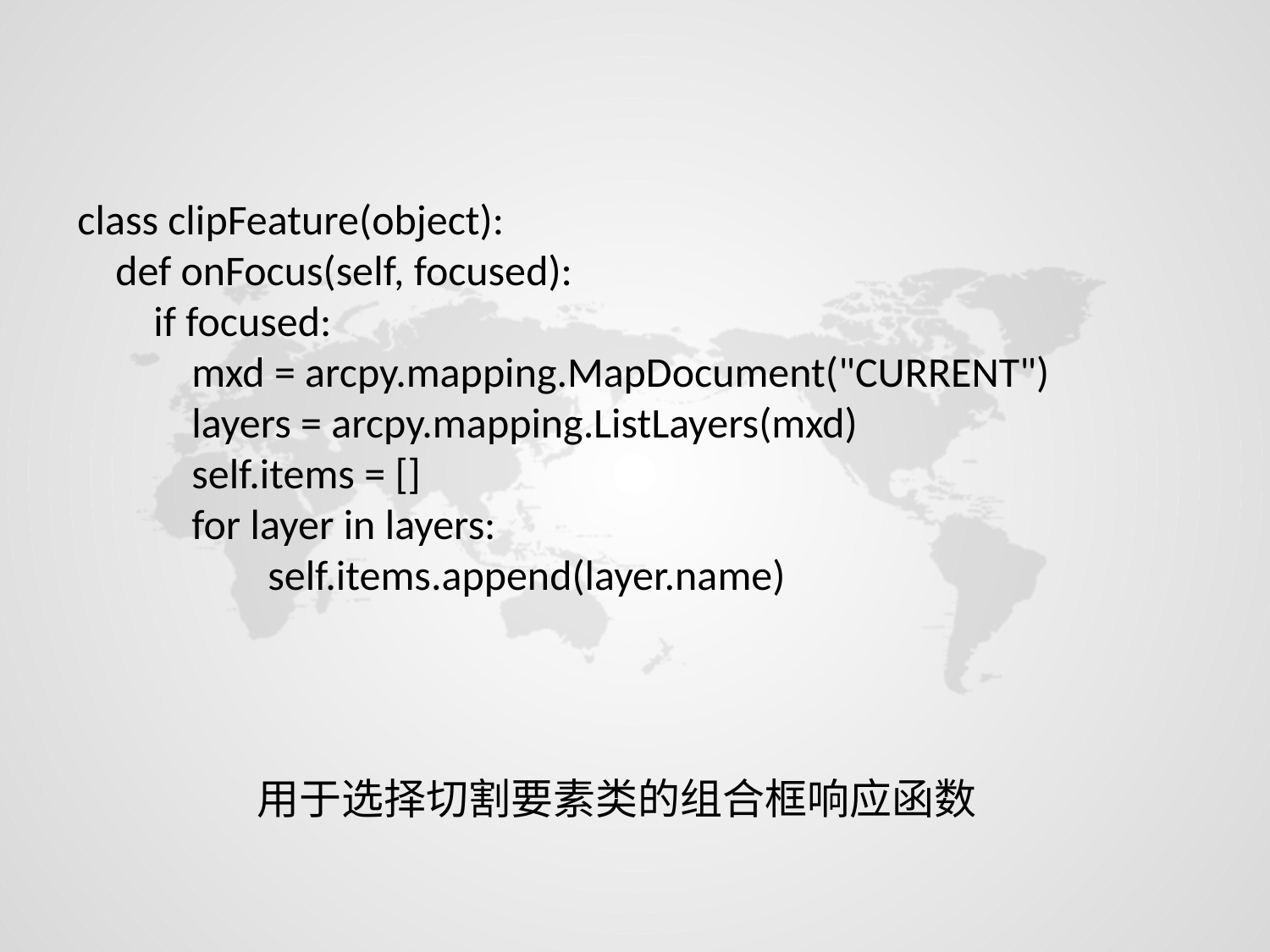

class clipFeature(object):
    def onFocus(self, focused):
        if focused:
            mxd = arcpy.mapping.MapDocument("CURRENT")
            layers = arcpy.mapping.ListLayers(mxd)
            self.items = []
            for layer in layers:
                    self.items.append(layer.name)
用于选择切割要素类的组合框响应函数